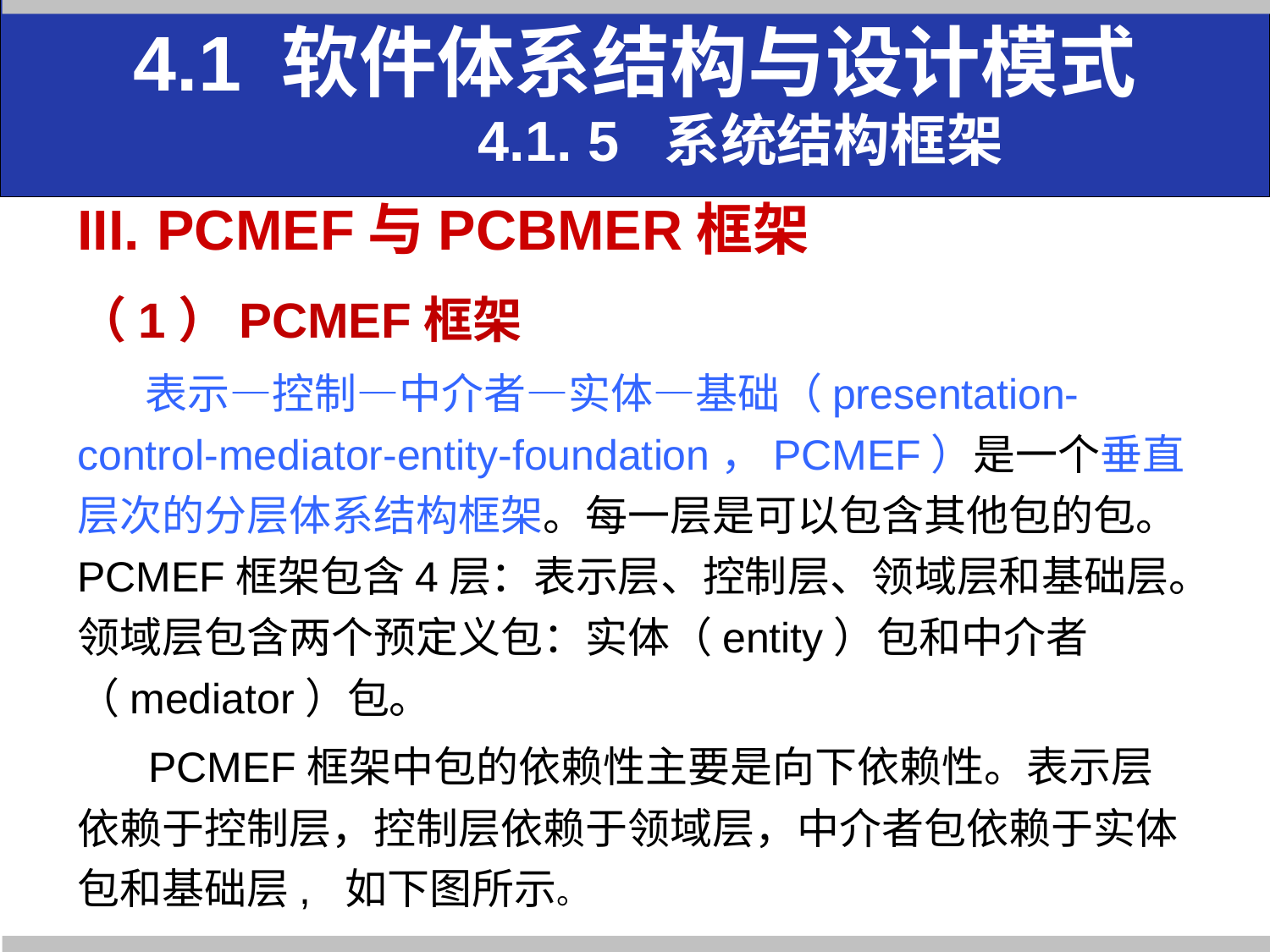

4.1 软件体系结构与设计模式
           4.1. 5  系统结构框架
PCMEF与PCBMER框架
（1）PCMEF框架
      表示—控制—中介者—实体—基础（presentation-control-mediator-entity-foundation，PCMEF）是一个垂直层次的分层体系结构框架。每一层是可以包含其他包的包。PCMEF框架包含4层：表示层、控制层、领域层和基础层。领域层包含两个预定义包：实体（entity）包和中介者（mediator）包。
      PCMEF框架中包的依赖性主要是向下依赖性。表示层依赖于控制层，控制层依赖于领域层，中介者包依赖于实体包和基础层,  如下图所示。
444